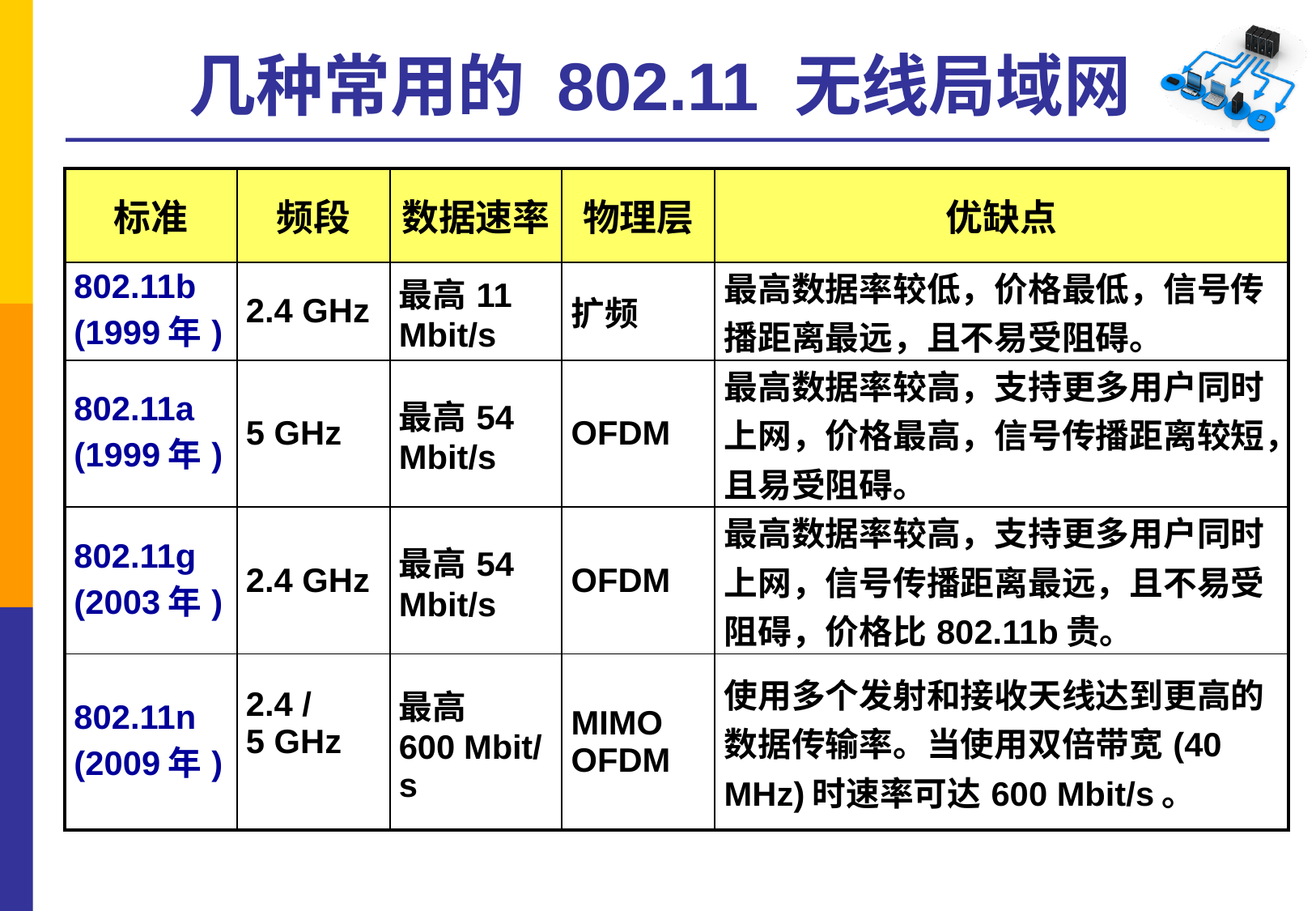

# 几种常用的 802.11 无线局域网
| 标准 | 频段 | 数据速率 | 物理层 | 优缺点 |
| --- | --- | --- | --- | --- |
| 802.11b (1999年) | 2.4 GHz | 最高11 Mbit/s | 扩频 | 最高数据率较低，价格最低，信号传播距离最远，且不易受阻碍。 |
| 802.11a (1999年) | 5 GHz | 最高54 Mbit/s | OFDM | 最高数据率较高，支持更多用户同时上网，价格最高，信号传播距离较短，且易受阻碍。 |
| 802.11g (2003年) | 2.4 GHz | 最高54 Mbit/s | OFDM | 最高数据率较高，支持更多用户同时上网，信号传播距离最远，且不易受阻碍，价格比802.11b贵。 |
| 802.11n (2009年) | 2.4 / 5 GHz | 最高600 Mbit/s | MIMO OFDM | 使用多个发射和接收天线达到更高的数据传输率。当使用双倍带宽(40 MHz)时速率可达600 Mbit/s。 |